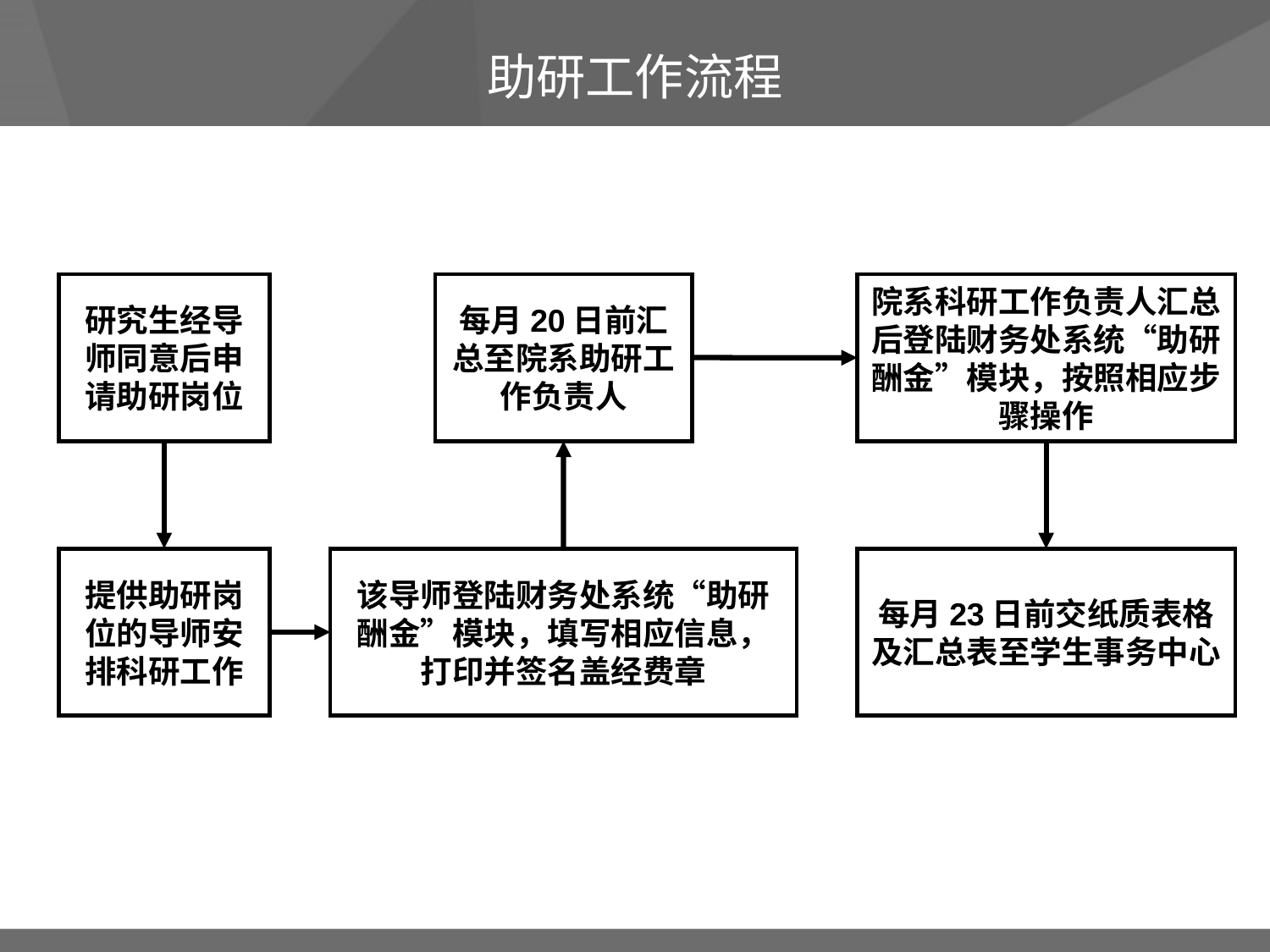

助研工作流程
每月20日前汇总至院系助研工作负责人
研究生经导师同意后申请助研岗位
院系科研工作负责人汇总后登陆财务处系统“助研酬金”模块，按照相应步骤操作
提供助研岗位的导师安排科研工作
该导师登陆财务处系统“助研酬金”模块，填写相应信息，打印并签名盖经费章
每月23日前交纸质表格及汇总表至学生事务中心